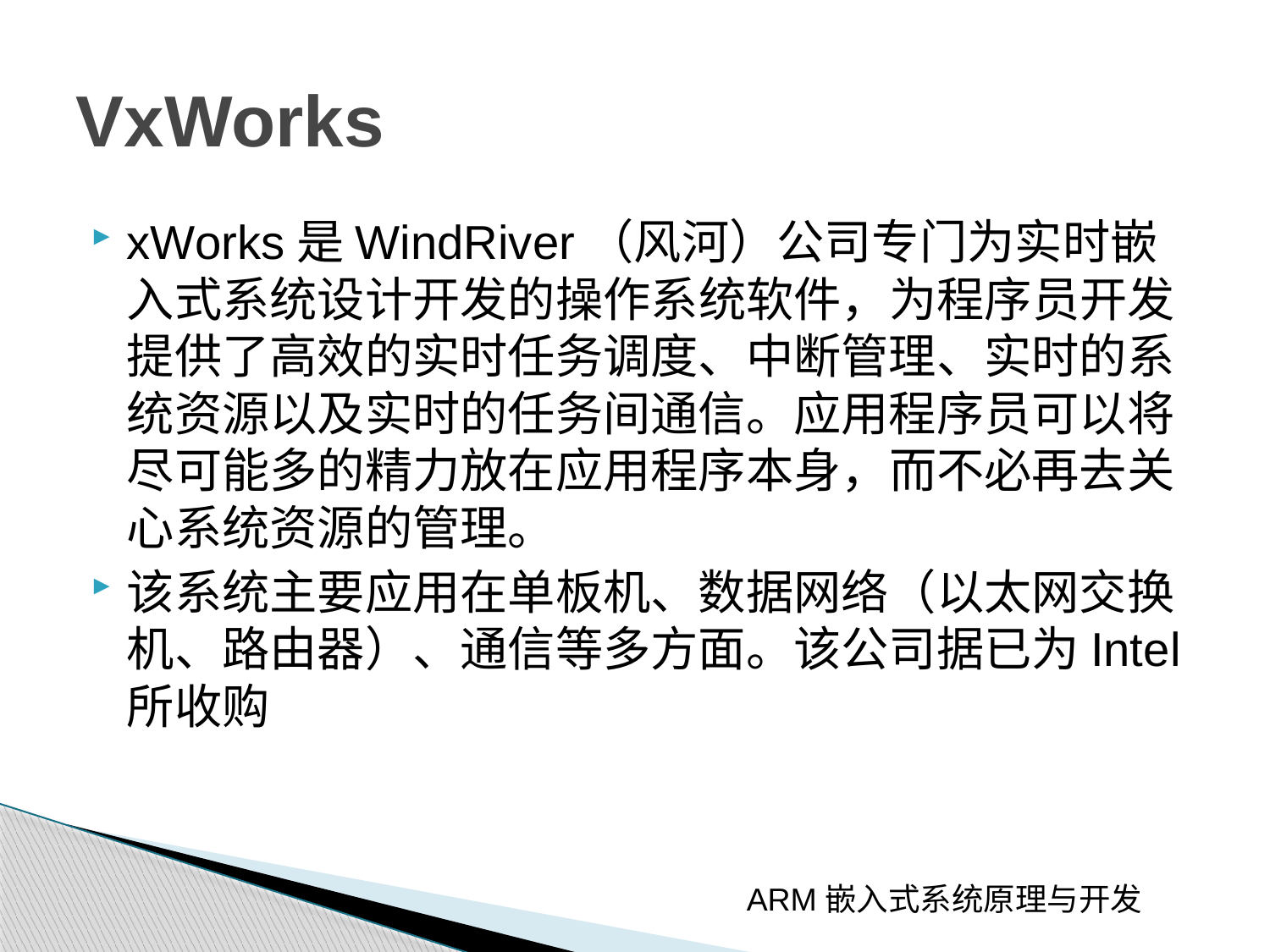

# VxWorks
xWorks是WindRiver（风河）公司专门为实时嵌入式系统设计开发的操作系统软件，为程序员开发提供了高效的实时任务调度、中断管理、实时的系统资源以及实时的任务间通信。应用程序员可以将尽可能多的精力放在应用程序本身，而不必再去关心系统资源的管理。
该系统主要应用在单板机、数据网络（以太网交换机、路由器）、通信等多方面。该公司据已为Intel所收购
ARM嵌入式系统原理与开发